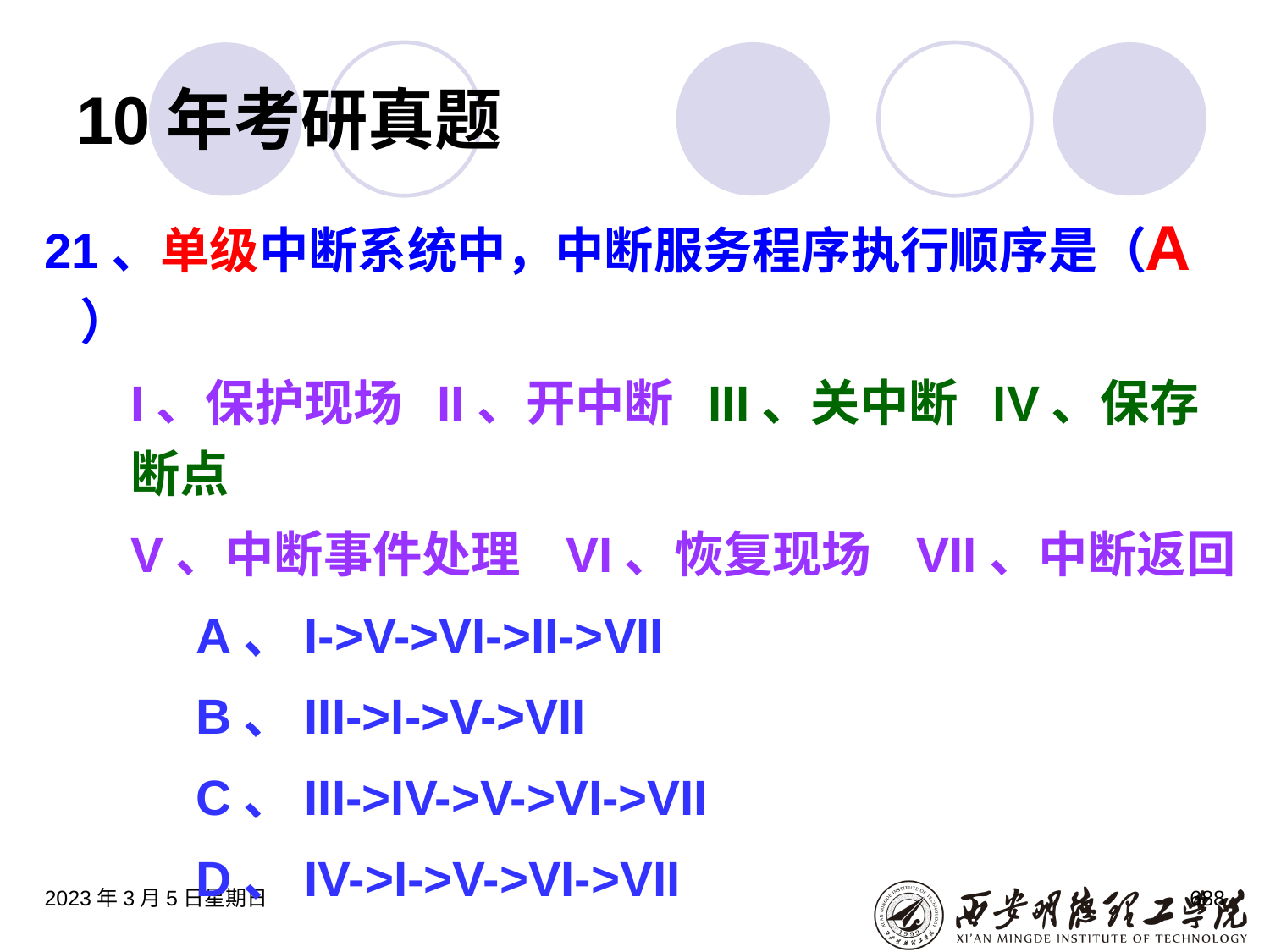

# 10年考研真题
21、单级中断系统中，中断服务程序执行顺序是（    ）
	I、保护现场  II、开中断  III、关中断  IV、保存断点
	V、中断事件处理   VI、恢复现场   VII、中断返回
		A、I->V->VI->II->VII
		B、III->I->V->VII
		C、III->IV->V->VI->VII
		D、IV->I->V->VI->VII
A
2023年3月5日星期日
688